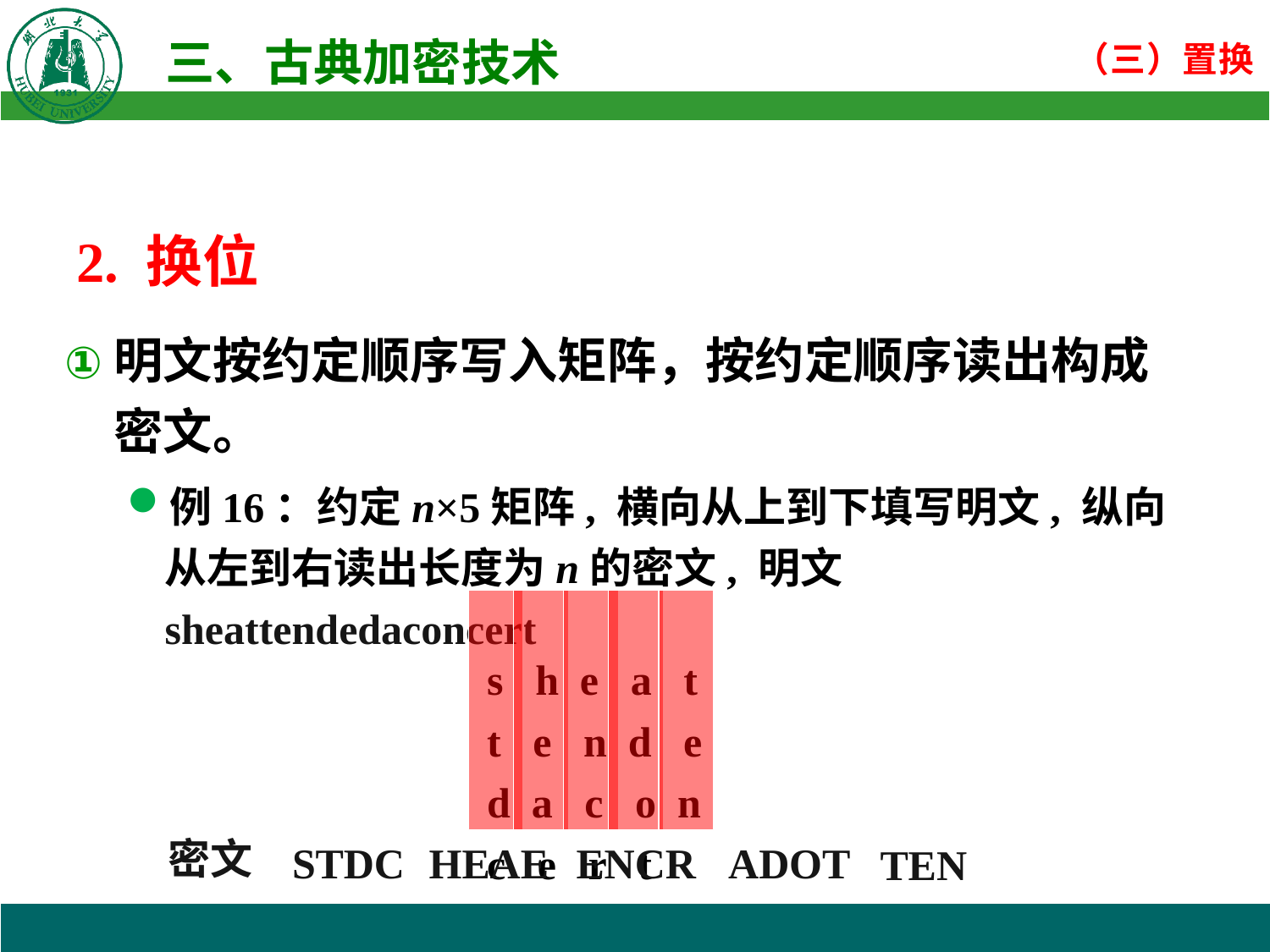

2. 换位

明文按约定顺序写入矩阵，按约定顺序读出构成密文。
例16：约定n×5矩阵, 横向从上到下填写明文, 纵向从左到右读出长度为n的密文, 明文sheattendedaconcert
                                  s   h  e   a   t
                                  t   e   n  d   e
                                  d  a   c   o  n
                                  c   e   r   t

密文
STDC
HEAE
ENCR
ADOT
TEN